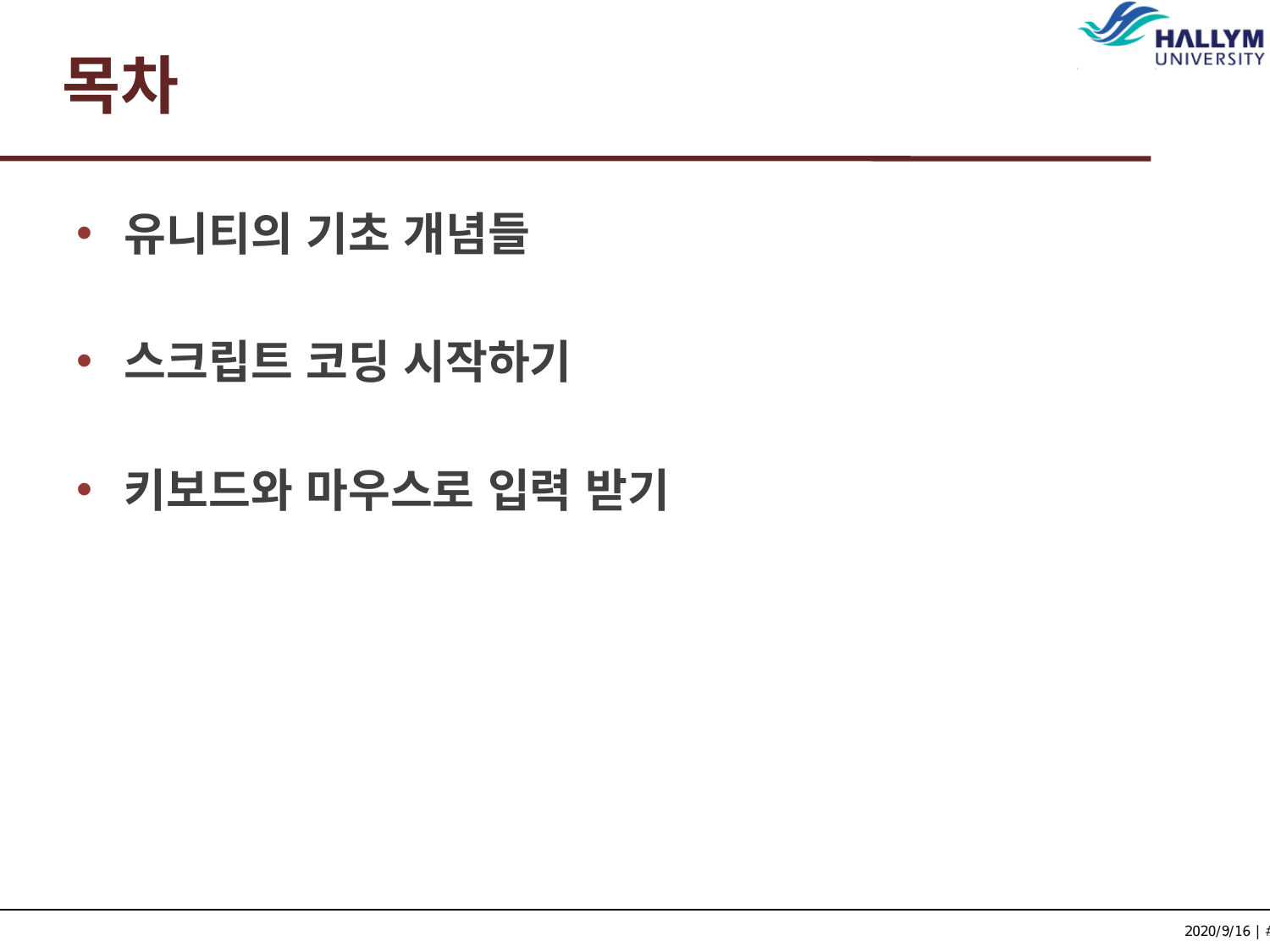

# 목차
유니티의 기초 개념들

스크립트 코딩 시작하기

키보드와 마우스로 입력 받기